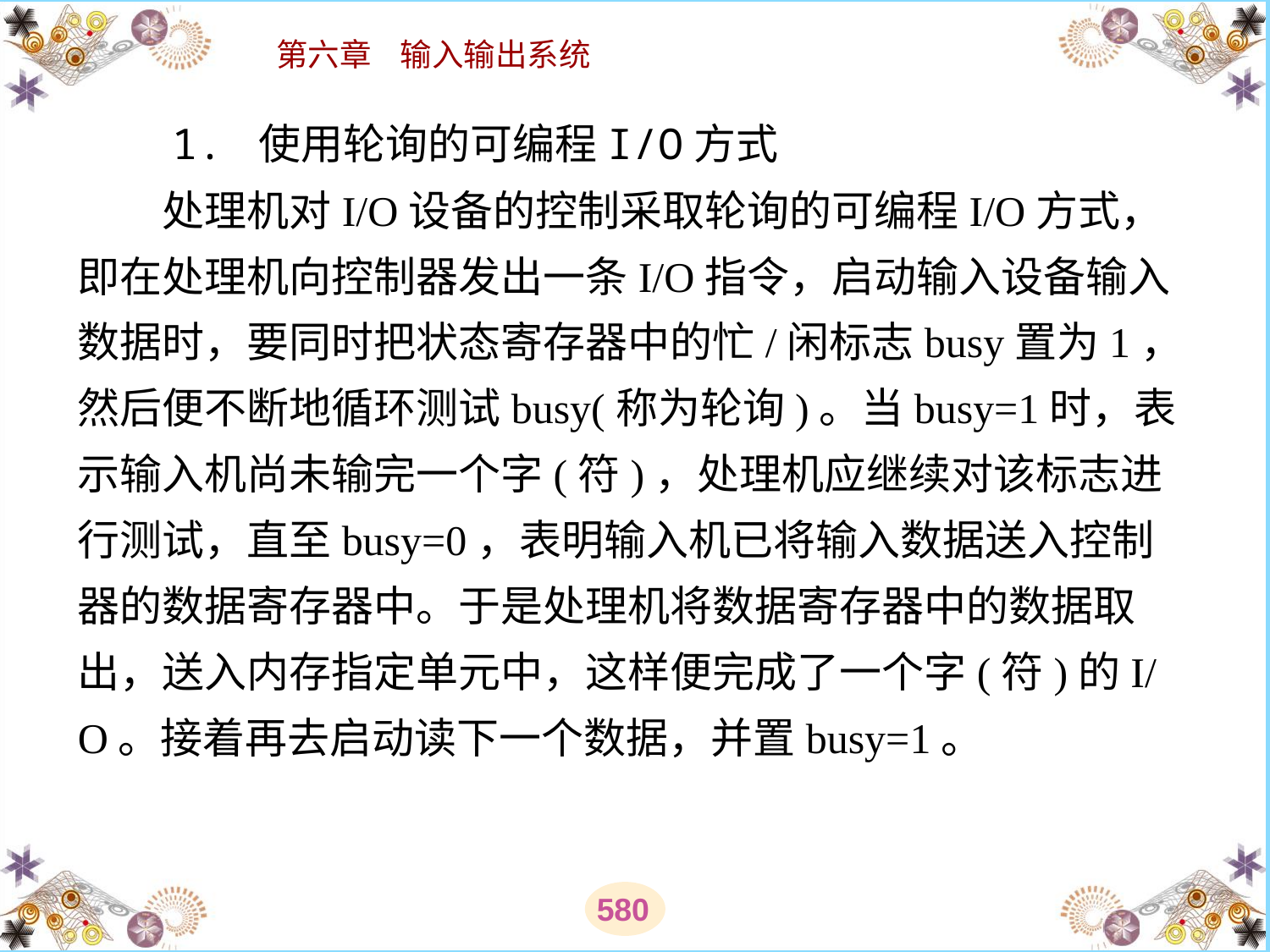

# 1. 使用轮询的可编程I/O方式 　　处理机对I/O设备的控制采取轮询的可编程I/O方式，即在处理机向控制器发出一条I/O指令，启动输入设备输入数据时，要同时把状态寄存器中的忙/闲标志busy置为1，然后便不断地循环测试busy(称为轮询)。当busy=1时，表示输入机尚未输完一个字(符)，处理机应继续对该标志进行测试，直至busy=0，表明输入机已将输入数据送入控制器的数据寄存器中。于是处理机将数据寄存器中的数据取出，送入内存指定单元中，这样便完成了一个字(符)的I/O。接着再去启动读下一个数据，并置busy=1。